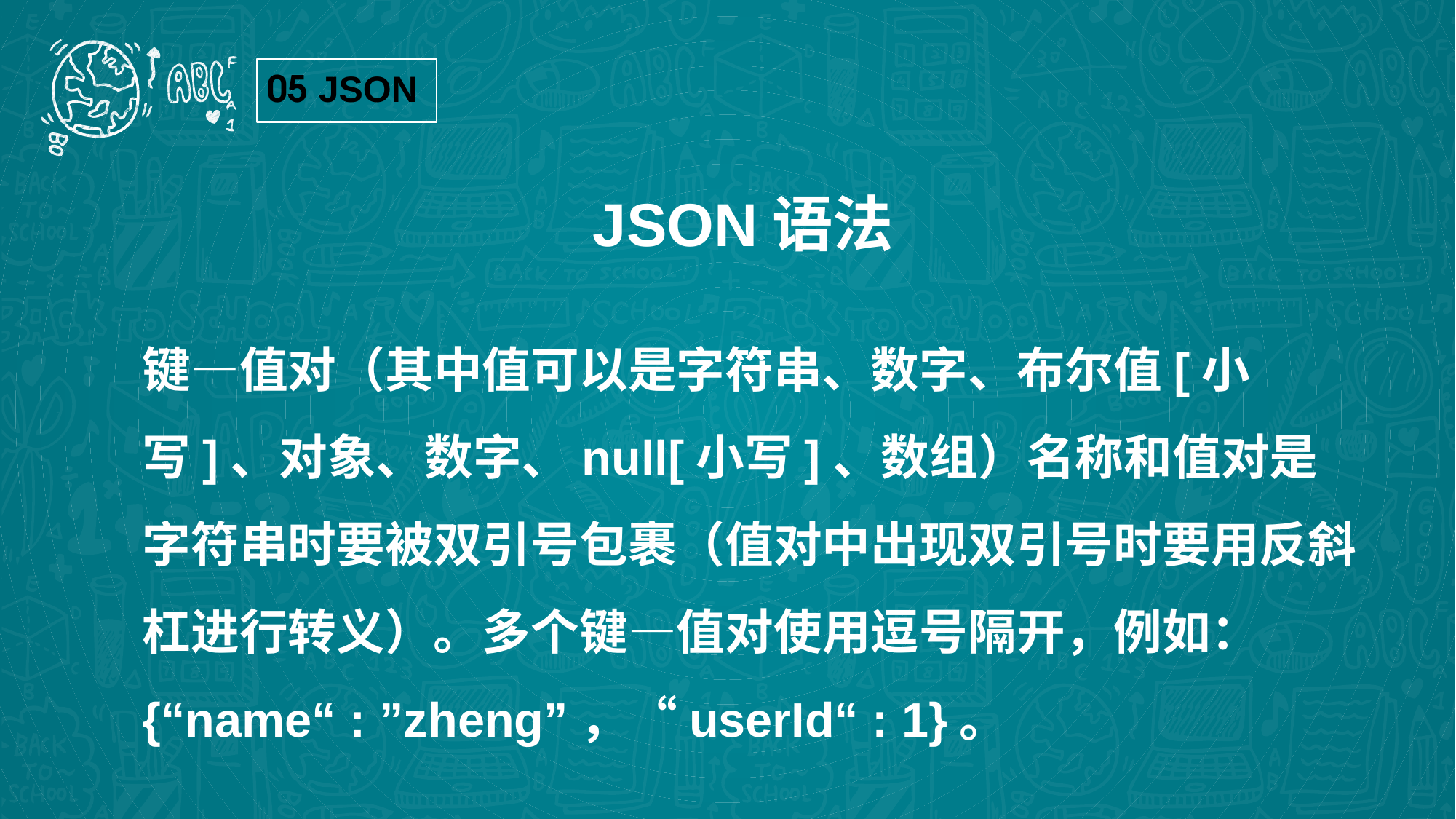

05 JSON
JSON语法
键—值对（其中值可以是字符串、数字、布尔值[小写]、对象、数字、null[小写]、数组）名称和值对是字符串时要被双引号包裹（值对中出现双引号时要用反斜杠进行转义）。多个键—值对使用逗号隔开，例如：{“name“ : ”zheng”，“userId“ : 1}。